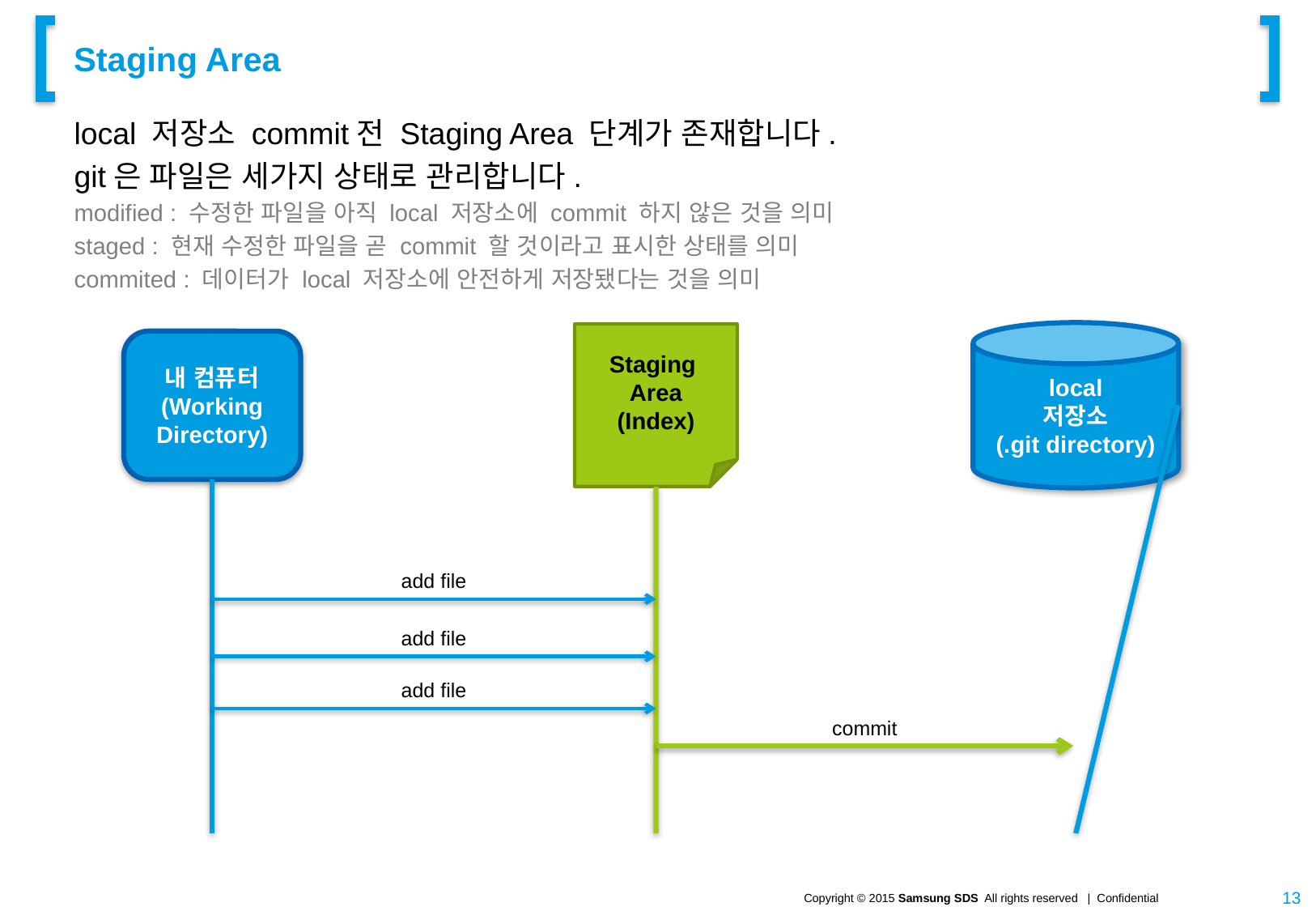

# Staging Area
local 저장소 commit전 Staging Area 단계가 존재합니다.
git은 파일은 세가지 상태로 관리합니다.
modified : 수정한 파일을 아직 local 저장소에 commit 하지 않은 것을 의미
staged : 현재 수정한 파일을 곧 commit 할 것이라고 표시한 상태를 의미
commited : 데이터가 local 저장소에 안전하게 저장됐다는 것을 의미
local
저장소
(.git directory)
Staging
Area
(Index)
내 컴퓨터
(Working
Directory)
add file
add file
add file
commit